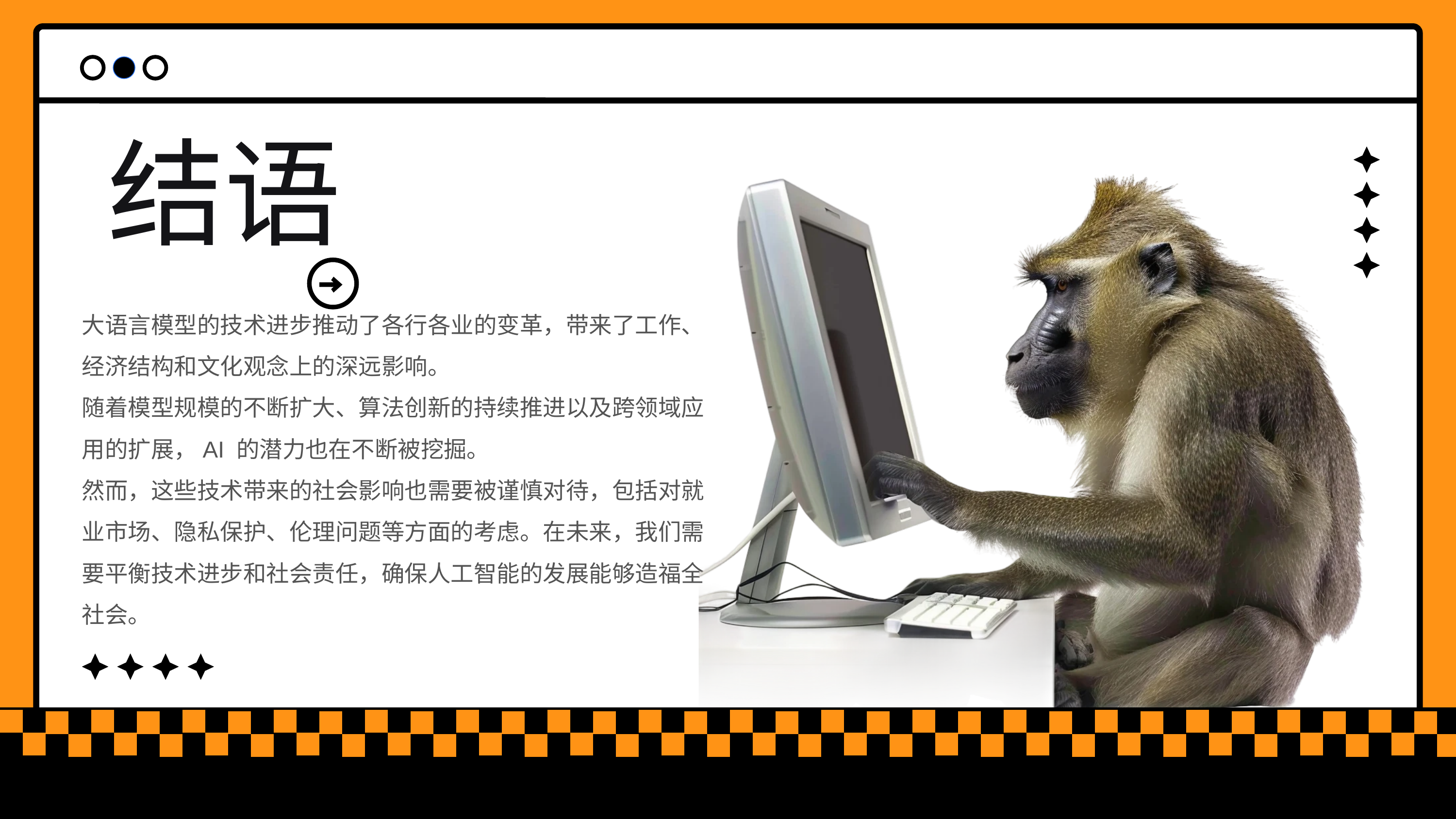

结语

大语言模型的技术进步推动了各行各业的变革，带来了工作、经济结构和文化观念上的深远影响。
随着模型规模的不断扩大、算法创新的持续推进以及跨领域应用的扩展，AI 的潜力也在不断被挖掘。
然而，这些技术带来的社会影响也需要被谨慎对待，包括对就业市场、隐私保护、伦理问题等方面的考虑。在未来，我们需要平衡技术进步和社会责任，确保人工智能的发展能够造福全社会。